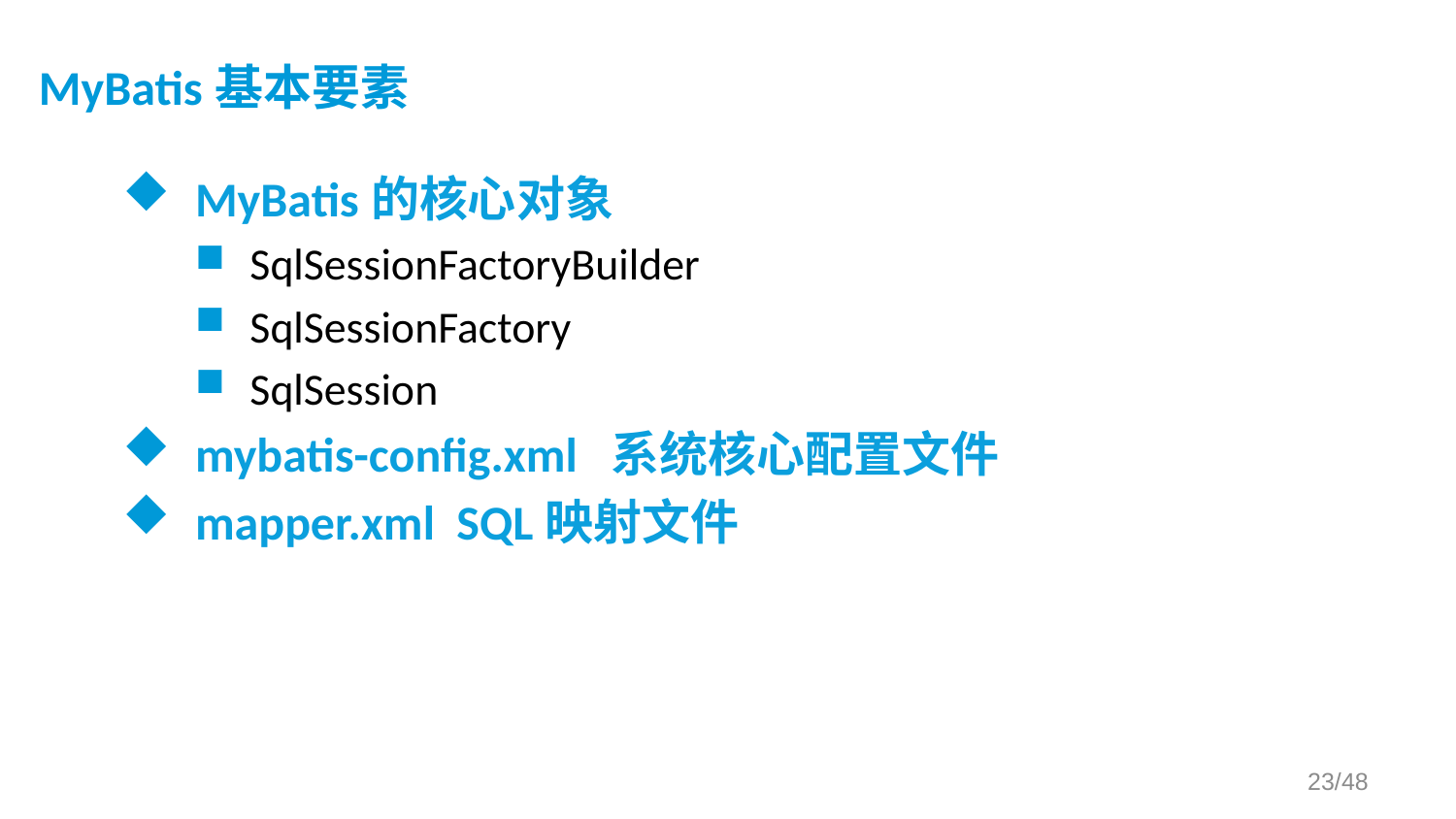

# MyBatis基本要素
MyBatis的核心对象
SqlSessionFactoryBuilder
SqlSessionFactory
SqlSession
mybatis-config.xml  系统核心配置文件
mapper.xml  SQL映射文件
23/48